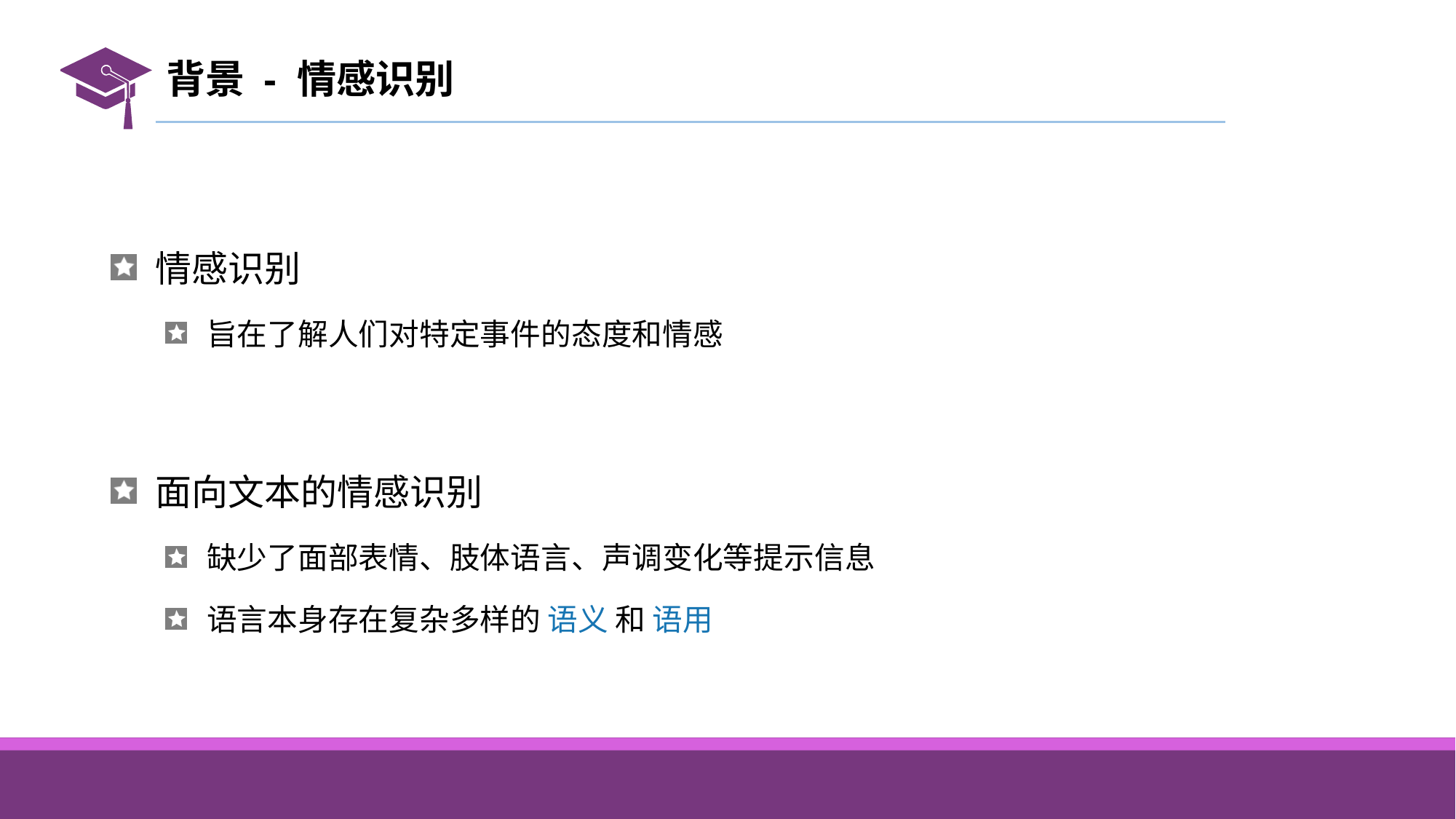

# 背景 - 情感识别

 情感识别
 旨在了解人们对特定事件的态度和情感

 面向文本的情感识别
 缺少了面部表情、肢体语言、声调变化等提示信息
 语言本身存在复杂多样的 语义 和 语用